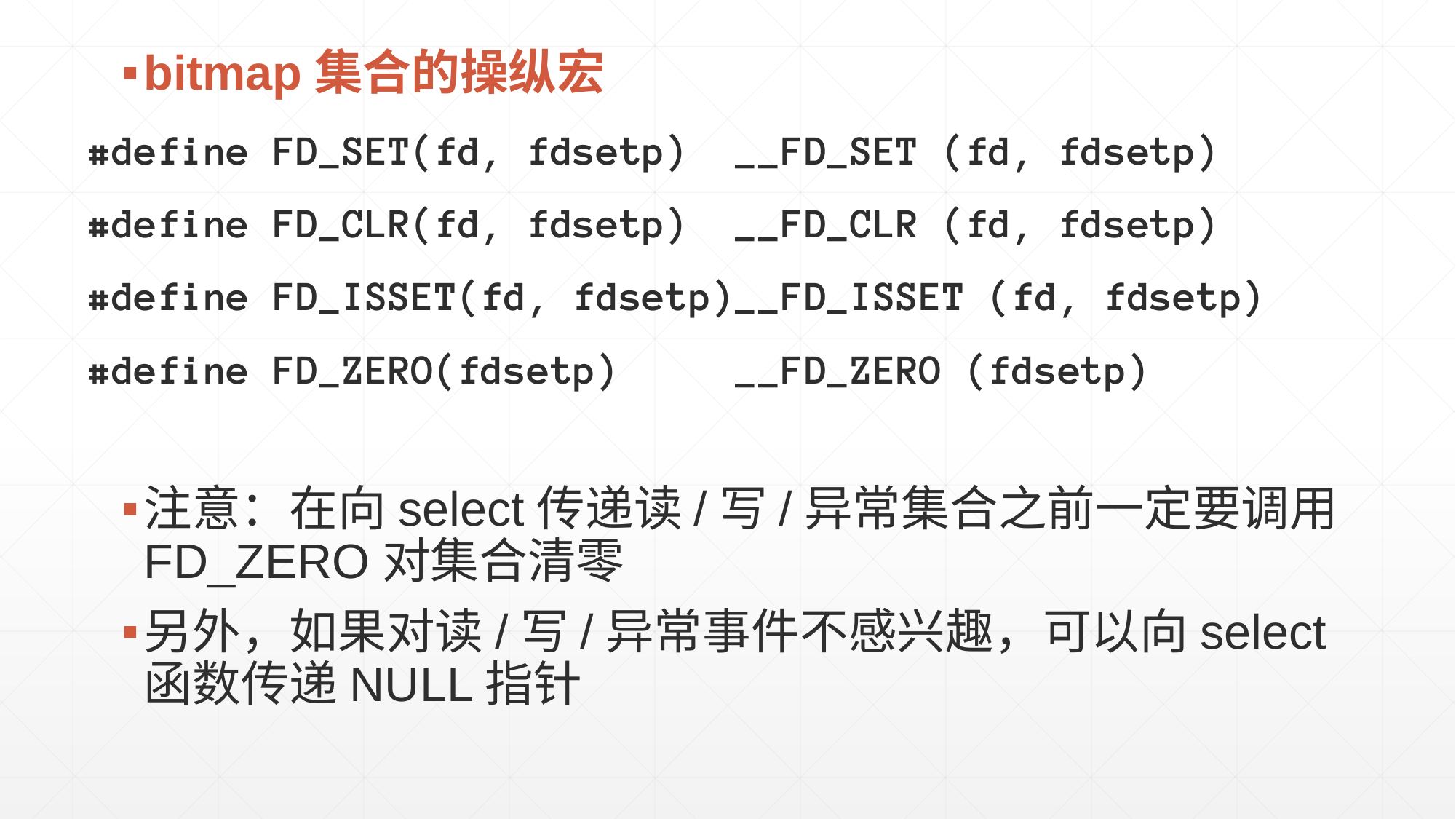

bitmap集合的操纵宏
#define FD_SET(fd, fdsetp)  __FD_SET (fd, fdsetp)
#define FD_CLR(fd, fdsetp)  __FD_CLR (fd, fdsetp)
#define FD_ISSET(fd, fdsetp)__FD_ISSET (fd, fdsetp)
#define FD_ZERO(fdsetp)     __FD_ZERO (fdsetp)

注意：在向select传递读/写/异常集合之前一定要调用FD_ZERO对集合清零
另外，如果对读/写/异常事件不感兴趣，可以向select函数传递NULL指针